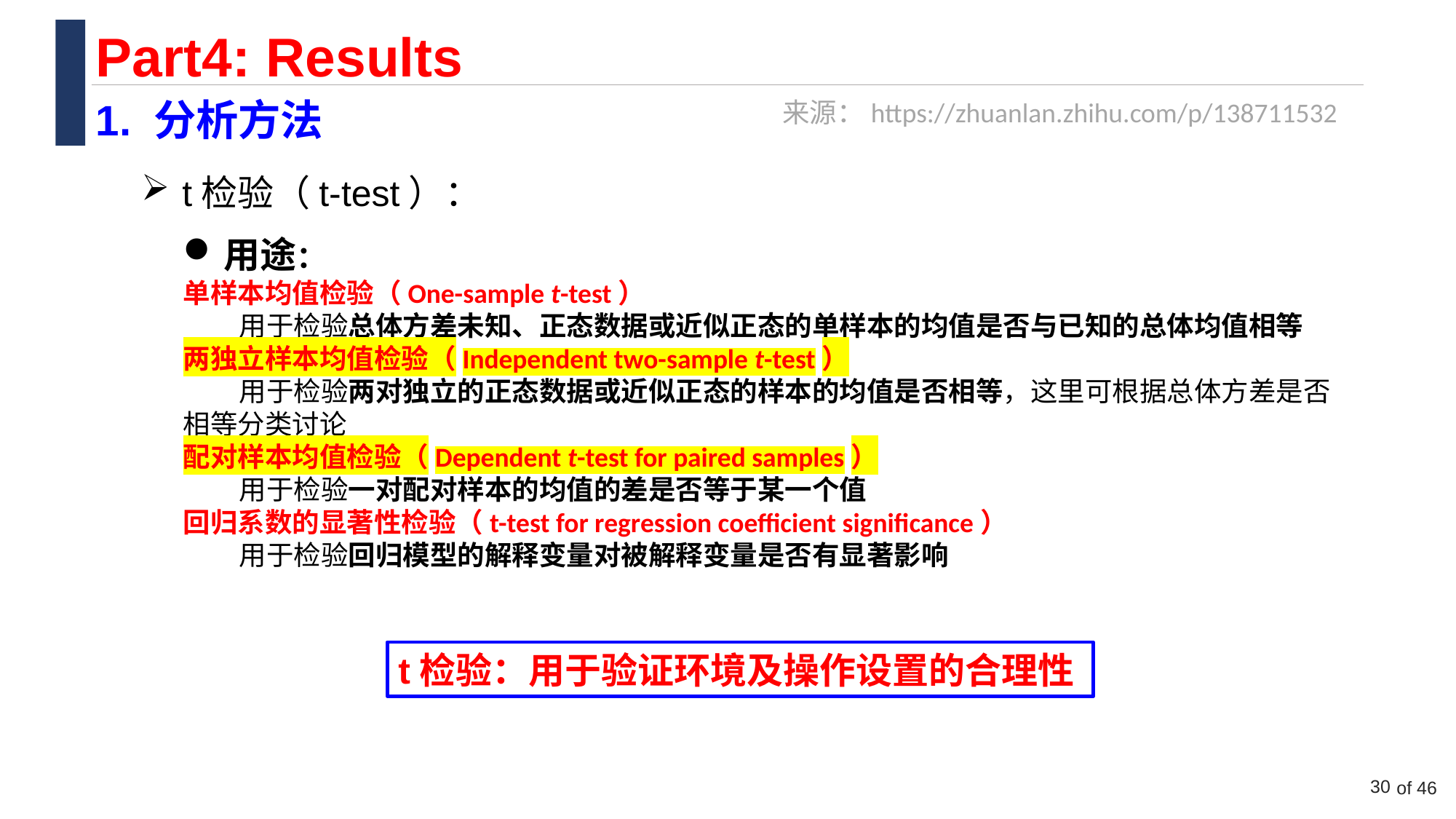

Part4: Results
来源：https://zhuanlan.zhihu.com/p/138711532
1. 分析方法
t检验（t-test）：
用途：
单样本均值检验（One-sample t-test）
        用于检验总体方差未知、正态数据或近似正态的单样本的均值是否与已知的总体均值相等
两独立样本均值检验（Independent two-sample t-test）
        用于检验两对独立的正态数据或近似正态的样本的均值是否相等，这里可根据总体方差是否相等分类讨论
配对样本均值检验（Dependent t-test for paired samples）
        用于检验一对配对样本的均值的差是否等于某一个值
回归系数的显著性检验（t-test for regression coefficient significance）
        用于检验回归模型的解释变量对被解释变量是否有显著影响
t检验：用于验证环境及操作设置的合理性
30